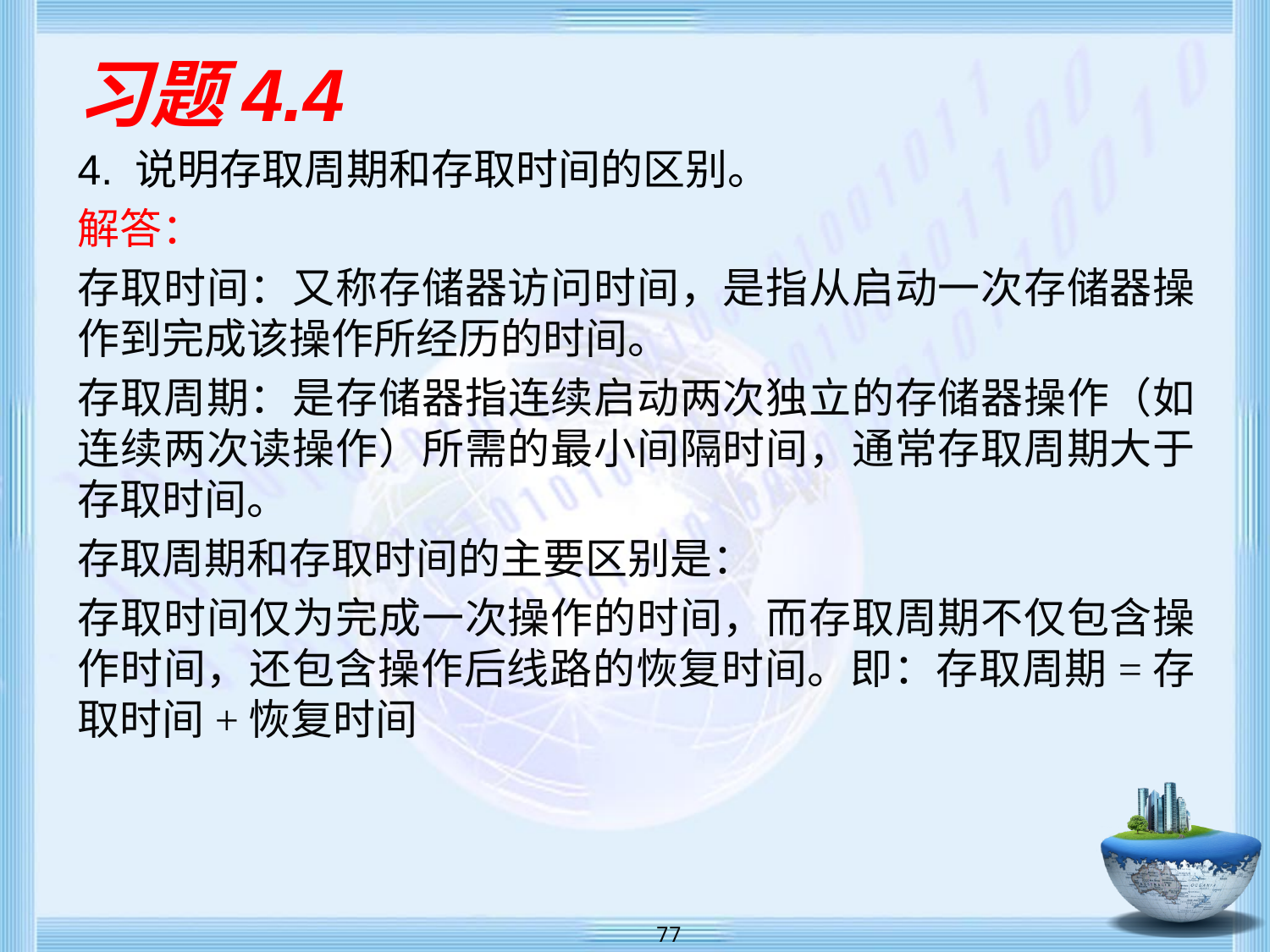

# 习题4.4
4. 说明存取周期和存取时间的区别。
解答：
存取时间：又称存储器访问时间，是指从启动一次存储器操作到完成该操作所经历的时间。
存取周期：是存储器指连续启动两次独立的存储器操作（如连续两次读操作）所需的最小间隔时间，通常存取周期大于存取时间。
存取周期和存取时间的主要区别是：
存取时间仅为完成一次操作的时间，而存取周期不仅包含操作时间，还包含操作后线路的恢复时间。即：存取周期=存取时间+恢复时间

    77